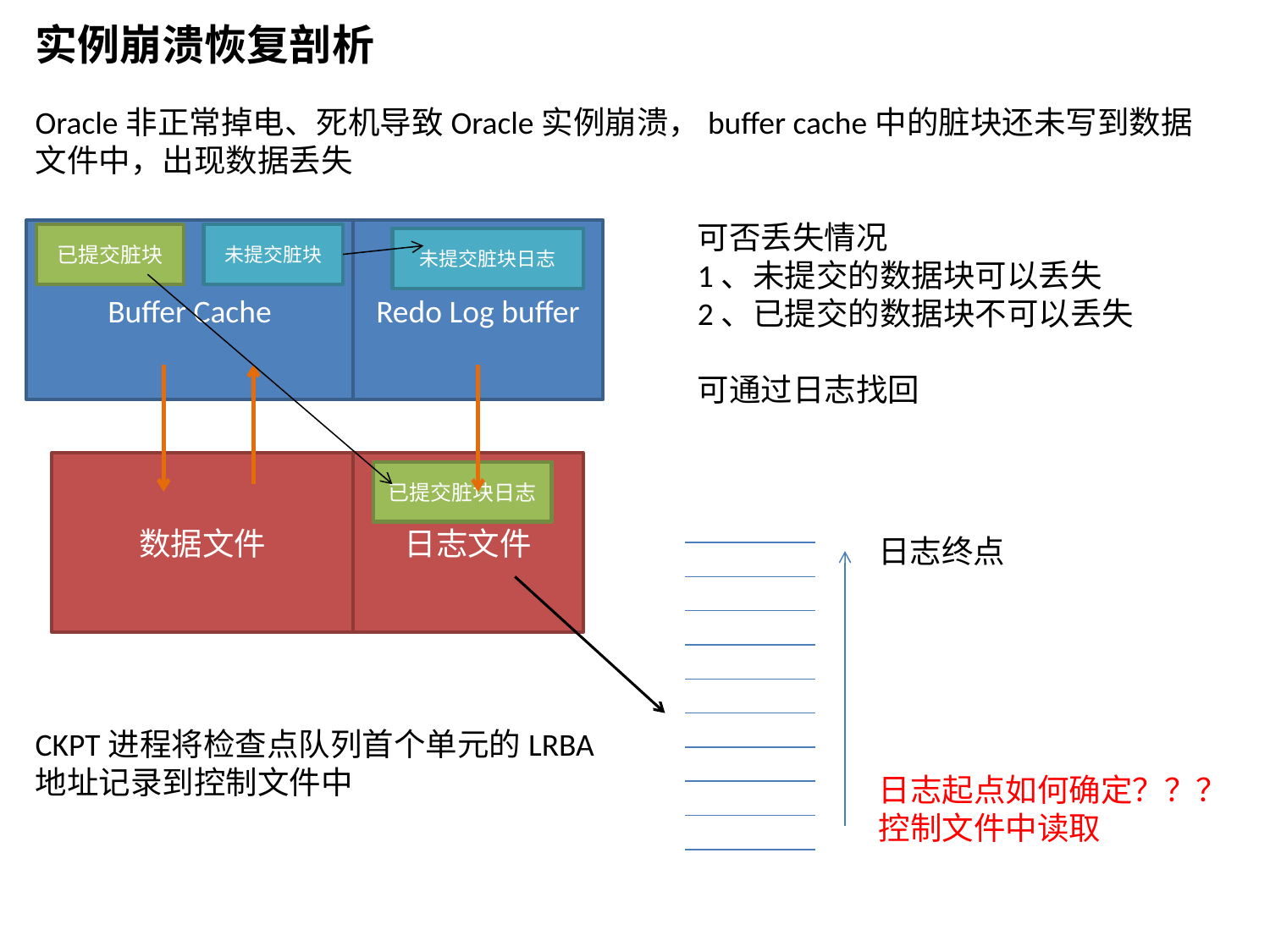

实例崩溃恢复剖析
Oracle非正常掉电、死机导致Oracle实例崩溃，buffer cache中的脏块还未写到数据文件中，出现数据丢失
可否丢失情况
1、未提交的数据块可以丢失
2、已提交的数据块不可以丢失

可通过日志找回
Buffer Cache
Redo Log buffer
已提交脏块
未提交脏块
未提交脏块日志
数据文件
日志文件
已提交脏块日志
日志终点
CKPT进程将检查点队列首个单元的LRBA地址记录到控制文件中
日志起点如何确定？？？
控制文件中读取